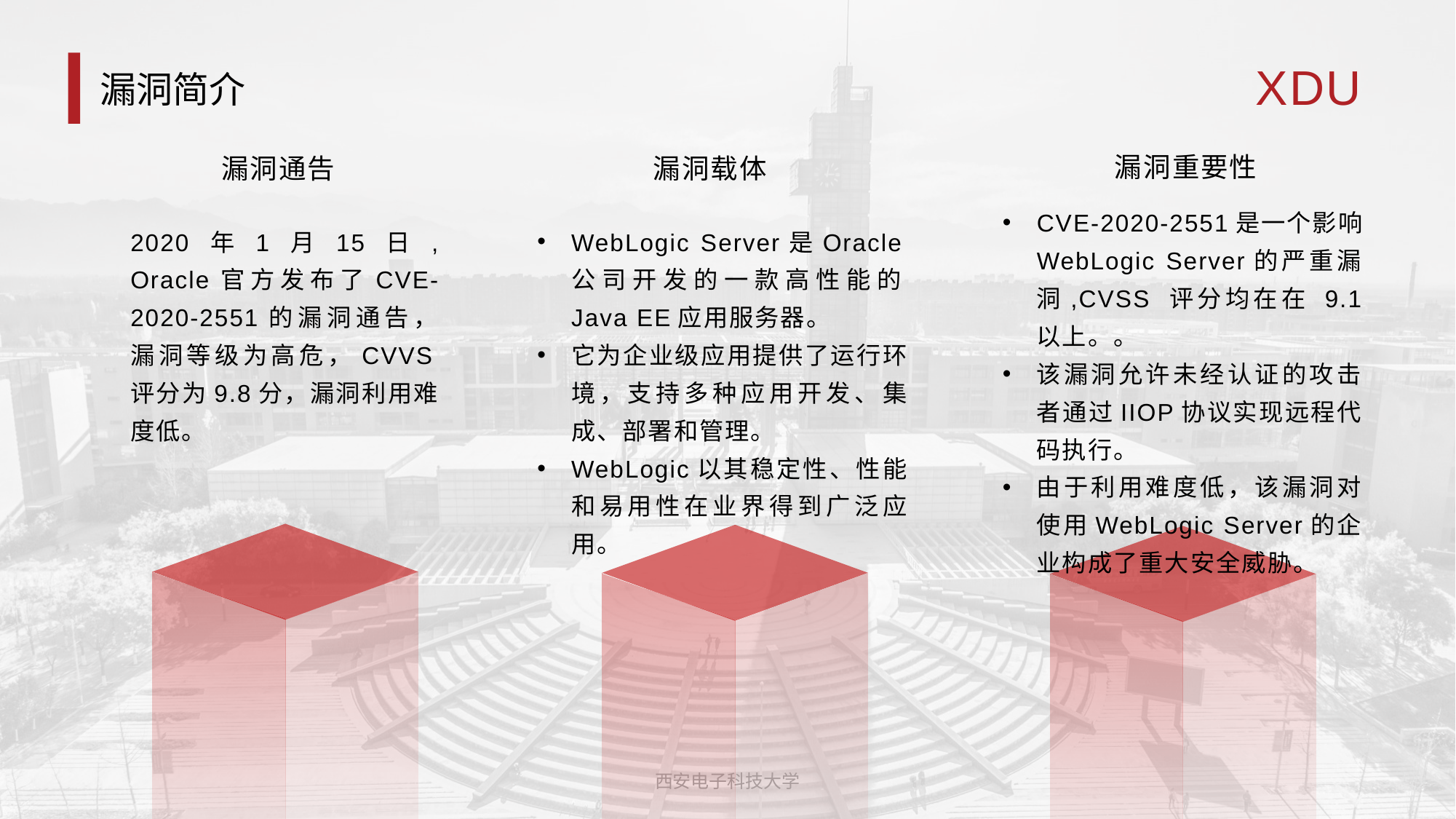

# 漏洞简介
漏洞重要性
漏洞通告
漏洞载体
CVE-2020-2551是一个影响WebLogic Server的严重漏洞,CVSS 评分均在在 9.1 以上。。
该漏洞允许未经认证的攻击者通过IIOP协议实现远程代码执行。
由于利用难度低，该漏洞对使用WebLogic Server的企业构成了重大安全威胁。
2020年1月15日, Oracle官方发布了CVE-2020-2551的漏洞通告，漏洞等级为高危，CVVS评分为9.8分，漏洞利用难度低。
WebLogic Server是Oracle公司开发的一款高性能的Java EE应用服务器。
它为企业级应用提供了运行环境，支持多种应用开发、集成、部署和管理。
WebLogic以其稳定性、性能和易用性在业界得到广泛应用。

西安电子科技大学
4